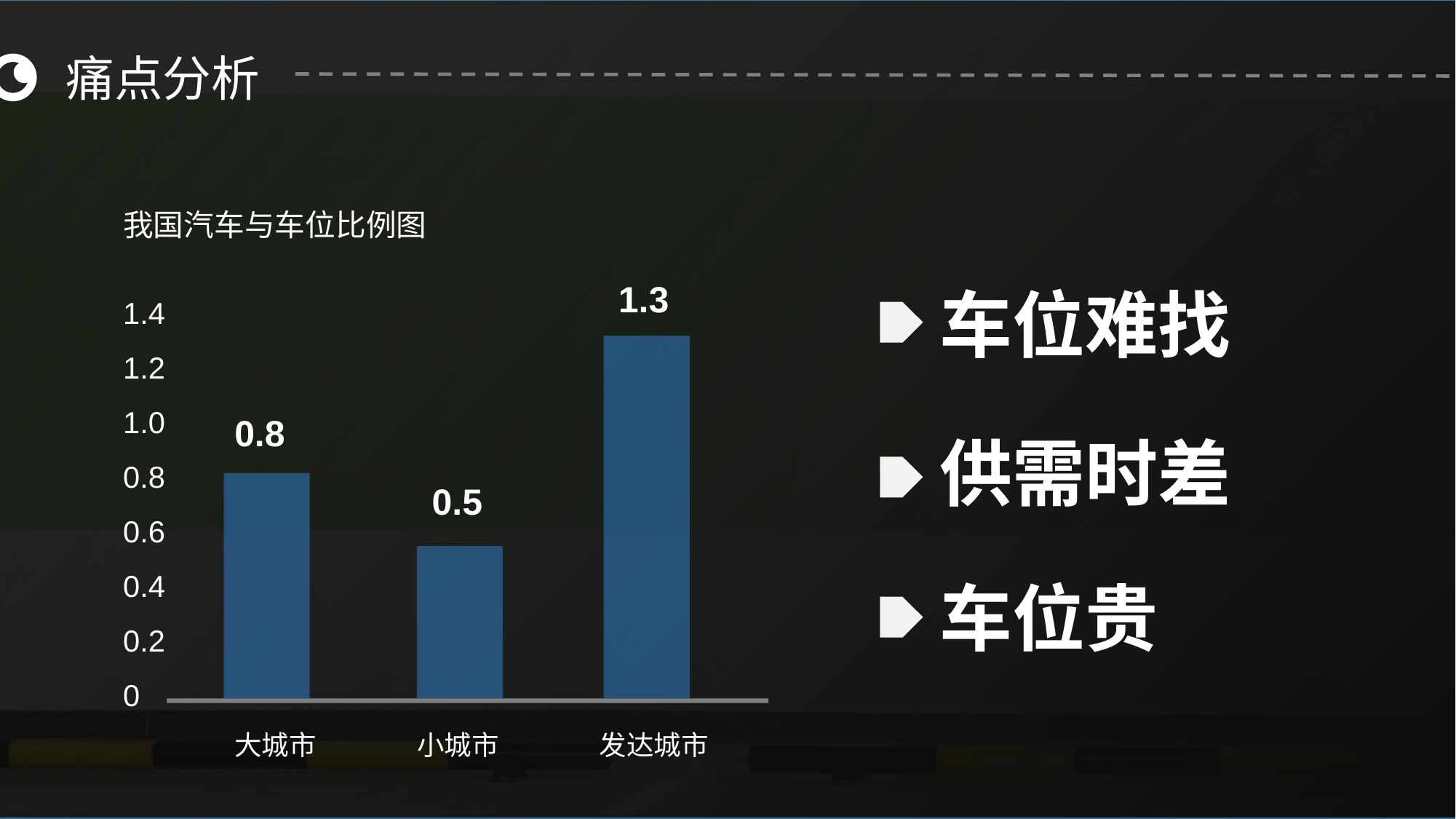

痛点分析

我国汽车与车位比例图
1.4
1.2
1.0
0.8
0.6
0.4
0.2
0
1.3
车位难找

0.8
供需时差

0.5

车位贵

大城市
小城市
发达城市